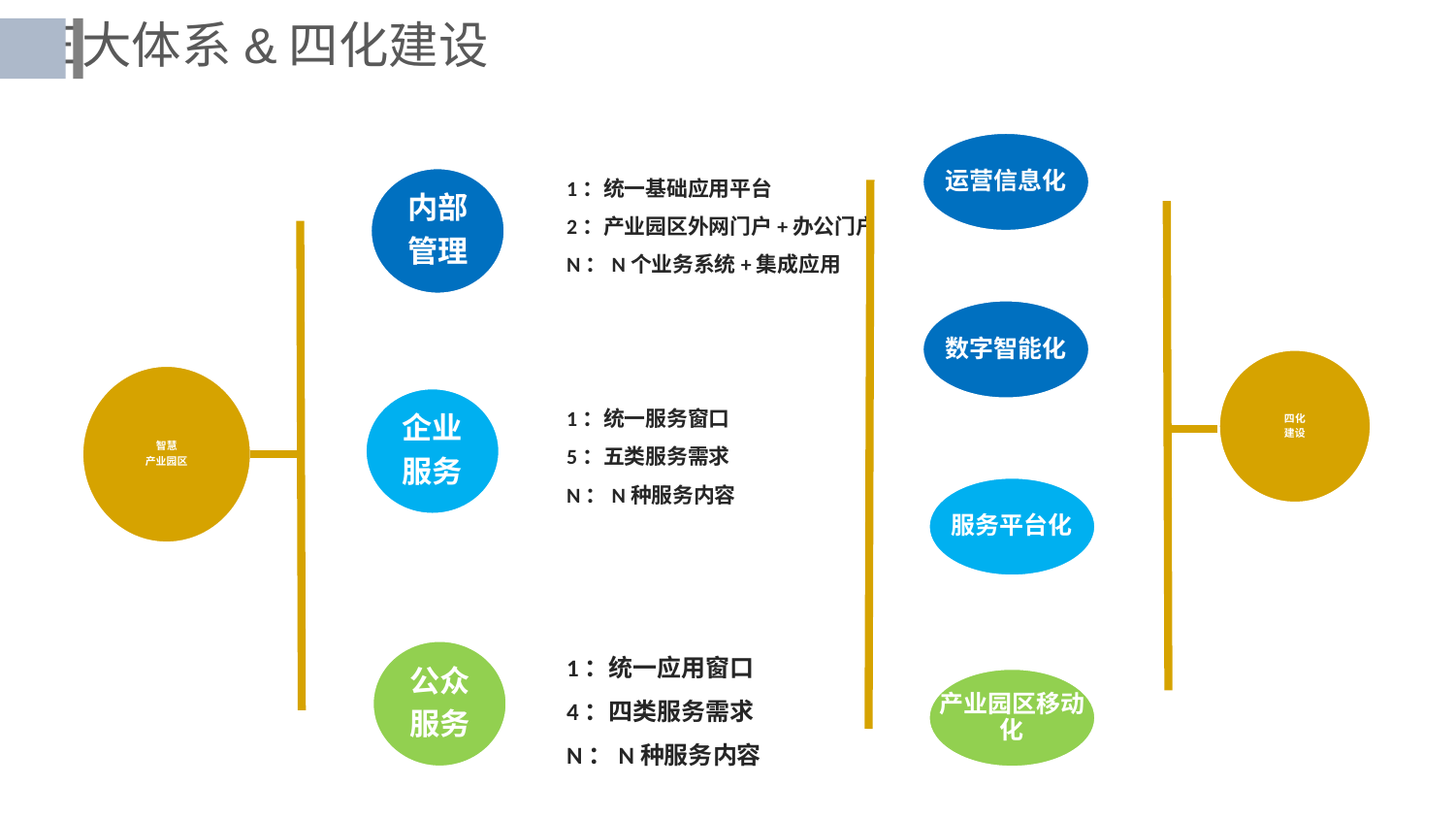

三大体系&四化建设

1：统一基础应用平台
2：产业园区外网门户+办公门户
N：N个业务系统+集成应用
运营信息化
内部
管理

数字智能化

四化
建设
1：统一服务窗口
5：五类服务需求
N：N种服务内容
智慧
产业园区
企业
服务

服务平台化

1：统一应用窗口
4：四类服务需求
N：N种服务内容
公众
服务
产业园区移动化